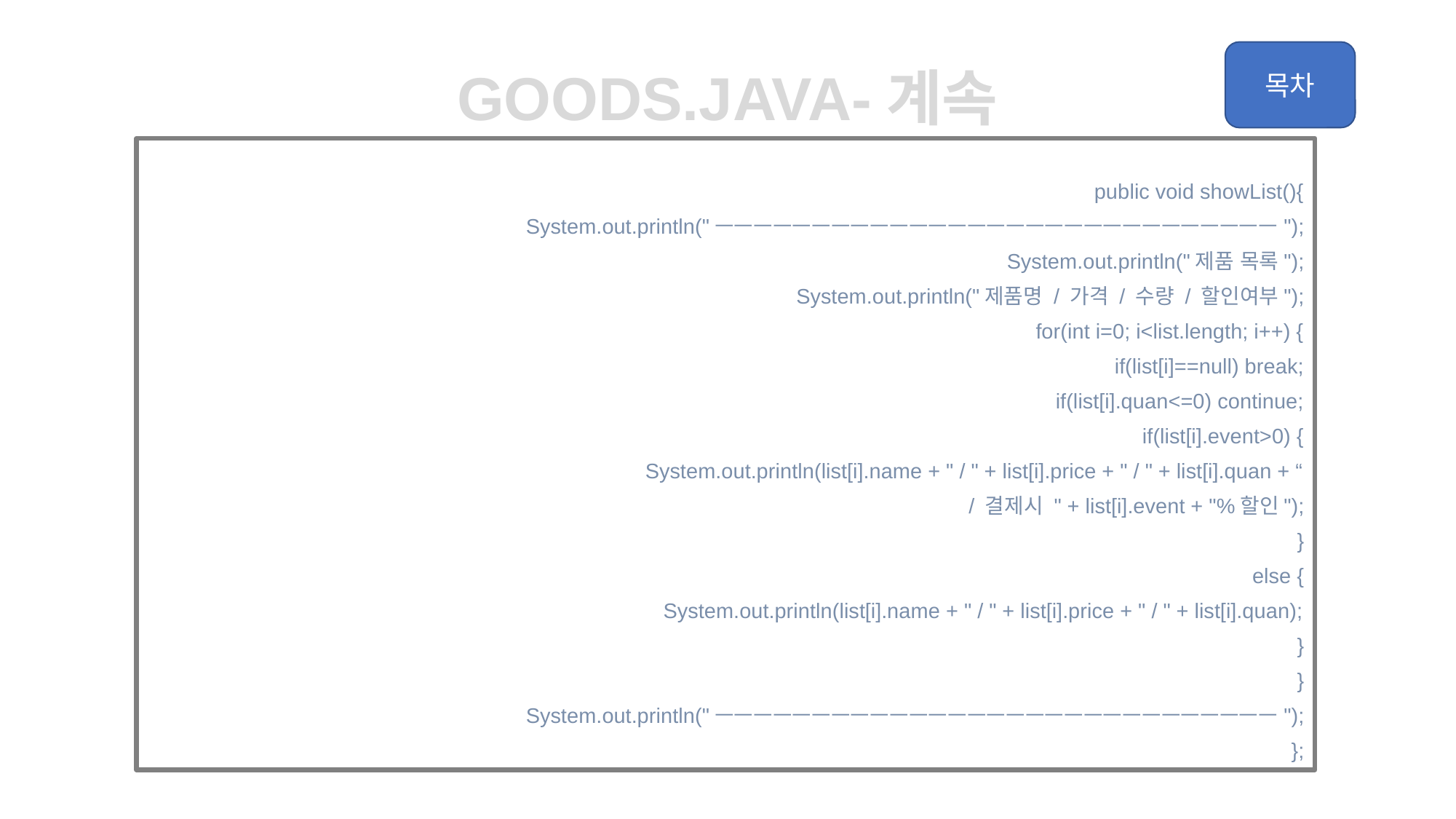

Goods.java-계속

	public void showList(){
		System.out.println("ㅡㅡㅡㅡㅡㅡㅡㅡㅡㅡㅡㅡㅡㅡㅡㅡㅡㅡㅡㅡㅡㅡㅡㅡㅡㅡㅡㅡㅡ");
		System.out.println("제품 목록");
		System.out.println("제품명 / 가격 / 수량 / 할인여부");
		for(int i=0; i<list.length; i++) {
			if(list[i]==null) break;
			if(list[i].quan<=0) continue;
			if(list[i].event>0) {
				System.out.println(list[i].name + " / " + list[i].price + " / " + list[i].quan + “
 				/ 결제시 " + list[i].event + "%할인");
			}
			else {
				System.out.println(list[i].name + " / " + list[i].price + " / " + list[i].quan);
			}
		}
		System.out.println("ㅡㅡㅡㅡㅡㅡㅡㅡㅡㅡㅡㅡㅡㅡㅡㅡㅡㅡㅡㅡㅡㅡㅡㅡㅡㅡㅡㅡㅡ");
	};